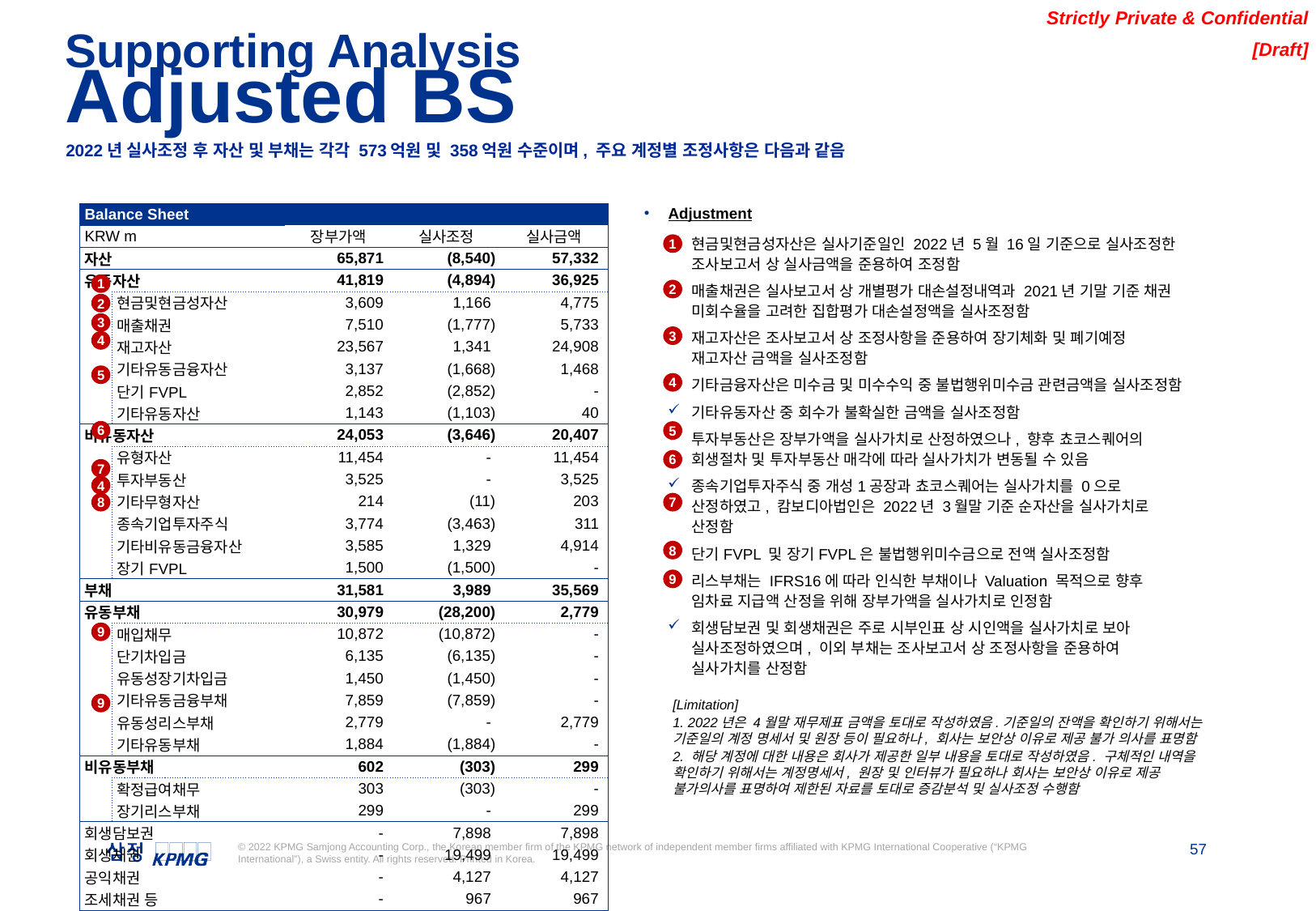

Supporting Analysis
Adjusted BS
2022년 실사조정 후 자산 및 부채는 각각 573억원 및 358억원 수준이며, 주요 계정별 조정사항은 다음과 같음
Adjustment
현금및현금성자산은 실사기준일인 2022년 5월 16일 기준으로 실사조정한 조사보고서 상 실사금액을 준용하여 조정함
매출채권은 실사보고서 상 개별평가 대손설정내역과 2021년 기말 기준 채권 미회수율을 고려한 집합평가 대손설정액을 실사조정함
재고자산은 조사보고서 상 조정사항을 준용하여 장기체화 및 폐기예정 재고자산 금액을 실사조정함
기타금융자산은 미수금 및 미수수익 중 불법행위미수금 관련금액을 실사조정함
기타유동자산 중 회수가 불확실한 금액을 실사조정함
투자부동산은 장부가액을 실사가치로 산정하였으나, 향후 쵸코스퀘어의 회생절차 및 투자부동산 매각에 따라 실사가치가 변동될 수 있음
종속기업투자주식 중 개성1공장과 쵸코스퀘어는 실사가치를 0으로 산정하였고, 캄보디아법인은 2022년 3월말 기준 순자산을 실사가치로 산정함
단기FVPL 및 장기FVPL은 불법행위미수금으로 전액 실사조정함
리스부채는 IFRS16에 따라 인식한 부채이나 Valuation 목적으로 향후 임차료 지급액 산정을 위해 장부가액을 실사가치로 인정함
회생담보권 및 회생채권은 주로 시부인표 상 시인액을 실사가치로 보아 실사조정하였으며, 이외 부채는 조사보고서 상 조정사항을 준용하여 실사가치를 산정함
| Balance Sheet |  |  |  |  |  |
| --- | --- | --- | --- | --- | --- |
| KRW m |  |  | 장부가액 | 실사조정 | 실사금액 |
| 자산 |  |  | 65,871 | (8,540) | 57,332 |
| 유동자산 |  |  | 41,819 | (4,894) | 36,925 |
|  | 현금및현금성자산 |  | 3,609 | 1,166 | 4,775 |
|  | 매출채권 |  | 7,510 | (1,777) | 5,733 |
|  | 재고자산 |  | 23,567 | 1,341 | 24,908 |
|  | 기타유동금융자산 |  | 3,137 | (1,668) | 1,468 |
|  | 단기FVPL |  | 2,852 | (2,852) | - |
|  | 기타유동자산 |  | 1,143 | (1,103) | 40 |
| 비유동자산 |  |  | 24,053 | (3,646) | 20,407 |
|  | 유형자산 |  | 11,454 | - | 11,454 |
|  | 투자부동산 |  | 3,525 | - | 3,525 |
|  | 기타무형자산 |  | 214 | (11) | 203 |
|  | 종속기업투자주식 |  | 3,774 | (3,463) | 311 |
|  | 기타비유동금융자산 |  | 3,585 | 1,329 | 4,914 |
|  | 장기FVPL |  | 1,500 | (1,500) | - |
| 부채 |  |  | 31,581 | 3,989 | 35,569 |
| 유동부채 |  |  | 30,979 | (28,200) | 2,779 |
|  | 매입채무 |  | 10,872 | (10,872) | - |
|  | 단기차입금 |  | 6,135 | (6,135) | - |
|  | 유동성장기차입금 |  | 1,450 | (1,450) | - |
|  | 기타유동금융부채 |  | 7,859 | (7,859) | - |
|  | 유동성리스부채 |  | 2,779 | - | 2,779 |
|  | 기타유동부채 |  | 1,884 | (1,884) | - |
| 비유동부채 |  |  | 602 | (303) | 299 |
|  | 확정급여채무 |  | 303 | (303) | - |
|  | 장기리스부채 |  | 299 | - | 299 |
| 회생담보권 |  |  | - | 7,898 | 7,898 |
| 회생채권 |  |  | - | 19,499 | 19,499 |
| 공익채권 |  |  | - | 4,127 | 4,127 |
| 조세채권 등 |  |  | - | 967 | 967 |
| 자본 |  |  | 34,291 | (12,528) | 21,763 |
| 부채및자본총계 |  |  | 65,871 | (8,540) | 57,332 |
1
1
2
2
3
3
4
5
4
6
5
6
7
4
8
7
8
9
9
9
[Limitation]
1. 2022년은 4월말 재무제표 금액을 토대로 작성하였음.기준일의 잔액을 확인하기 위해서는 기준일의 계정 명세서 및 원장 등이 필요하나, 회사는 보안상 이유로 제공 불가 의사를 표명함
2. 해당 계정에 대한 내용은 회사가 제공한 일부 내용을 토대로 작성하였음. 구체적인 내역을 확인하기 위해서는 계정명세서, 원장 및 인터뷰가 필요하나 회사는 보안상 이유로 제공 불가의사를 표명하여 제한된 자료를 토대로 증감분석 및 실사조정 수행함